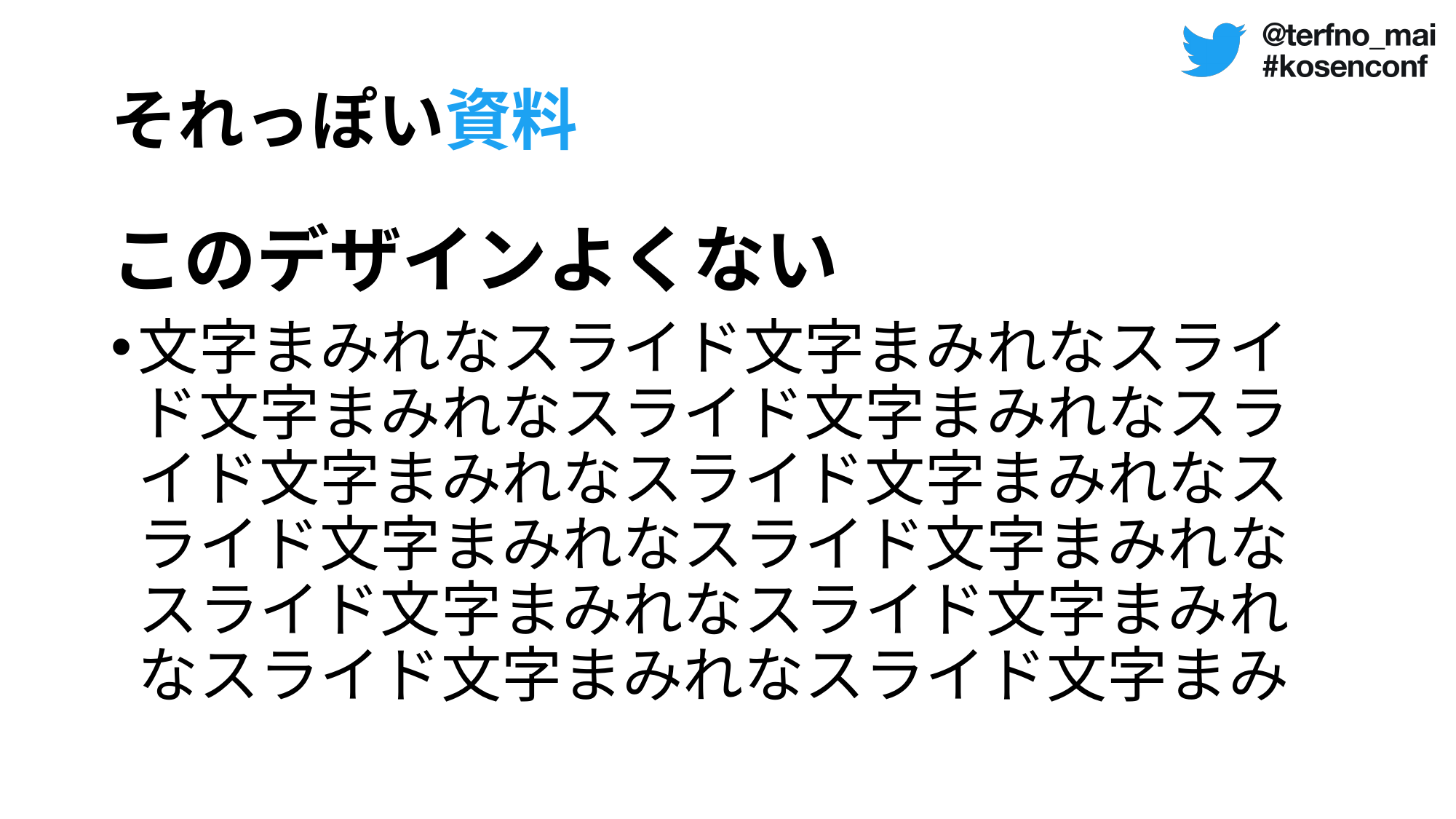

# それっぽい資料
このデザインよくない
文字まみれなスライド文字まみれなスライド文字まみれなスライド文字まみれなスライド文字まみれなスライド文字まみれなスライド文字まみれなスライド文字まみれなスライド文字まみれなスライド文字まみれなスライド文字まみれなスライド文字まみ